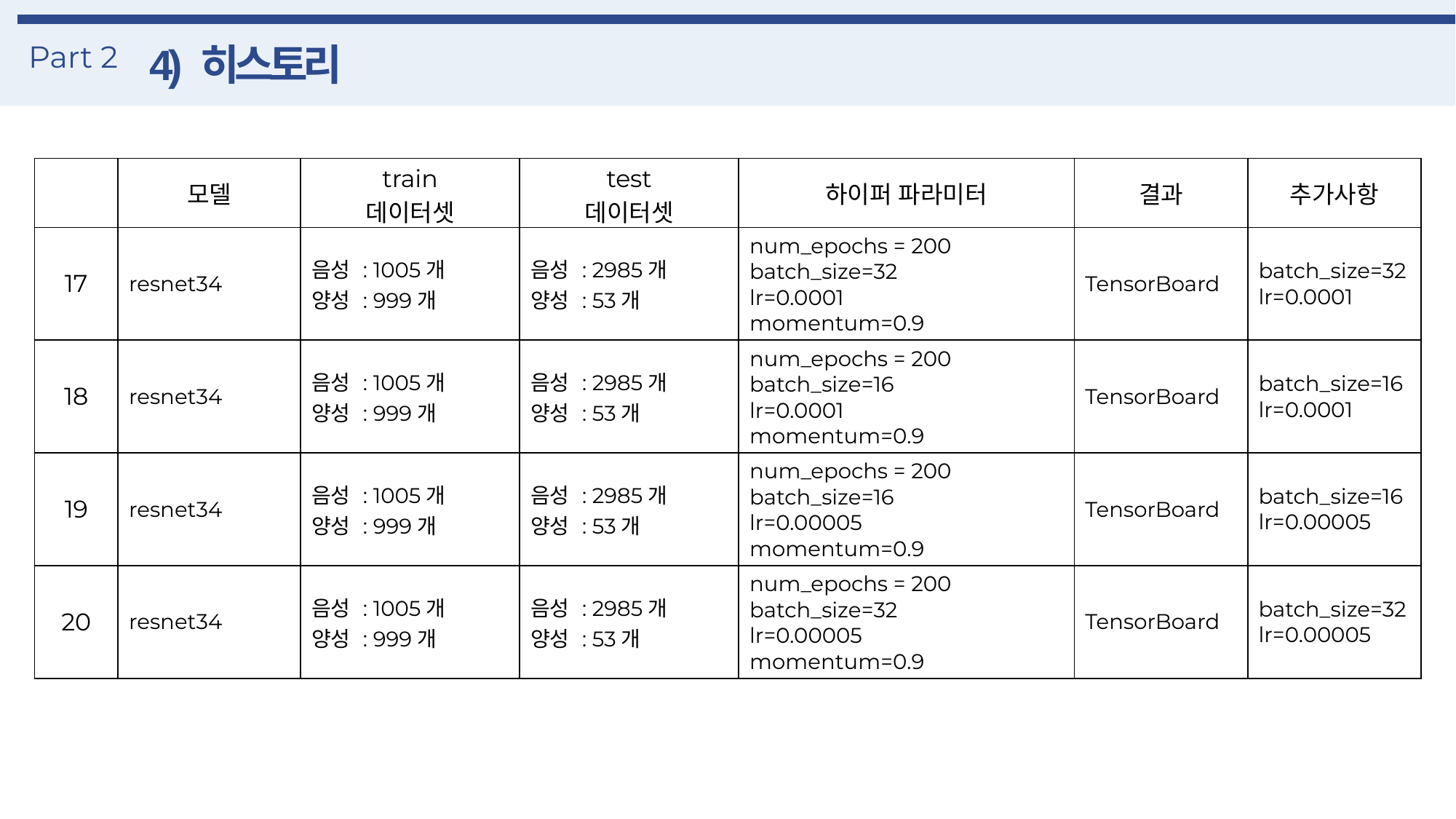

Part 2
4) 히스토리
|  | 모델 | train 데이터셋 | test 데이터셋 | 하이퍼 파라미터 | 결과 | 추가사항 |
| --- | --- | --- | --- | --- | --- | --- |
| 17 | resnet34 | 음성 : 1005개 양성 : 999개 | 음성 : 2985개 양성 : 53개 | num\_epochs = 200 batch\_size=32 lr=0.0001 momentum=0.9 | TensorBoard | batch\_size=32 lr=0.0001 |
| 18 | resnet34 | 음성 : 1005개 양성 : 999개 | 음성 : 2985개 양성 : 53개 | num\_epochs = 200 batch\_size=16 lr=0.0001 momentum=0.9 | TensorBoard | batch\_size=16 lr=0.0001 |
| 19 | resnet34 | 음성 : 1005개 양성 : 999개 | 음성 : 2985개 양성 : 53개 | num\_epochs = 200 batch\_size=16 lr=0.00005 momentum=0.9 | TensorBoard | batch\_size=16 lr=0.00005 |
| 20 | resnet34 | 음성 : 1005개 양성 : 999개 | 음성 : 2985개 양성 : 53개 | num\_epochs = 200 batch\_size=32 lr=0.00005 momentum=0.9 | TensorBoard | batch\_size=32 lr=0.00005 |